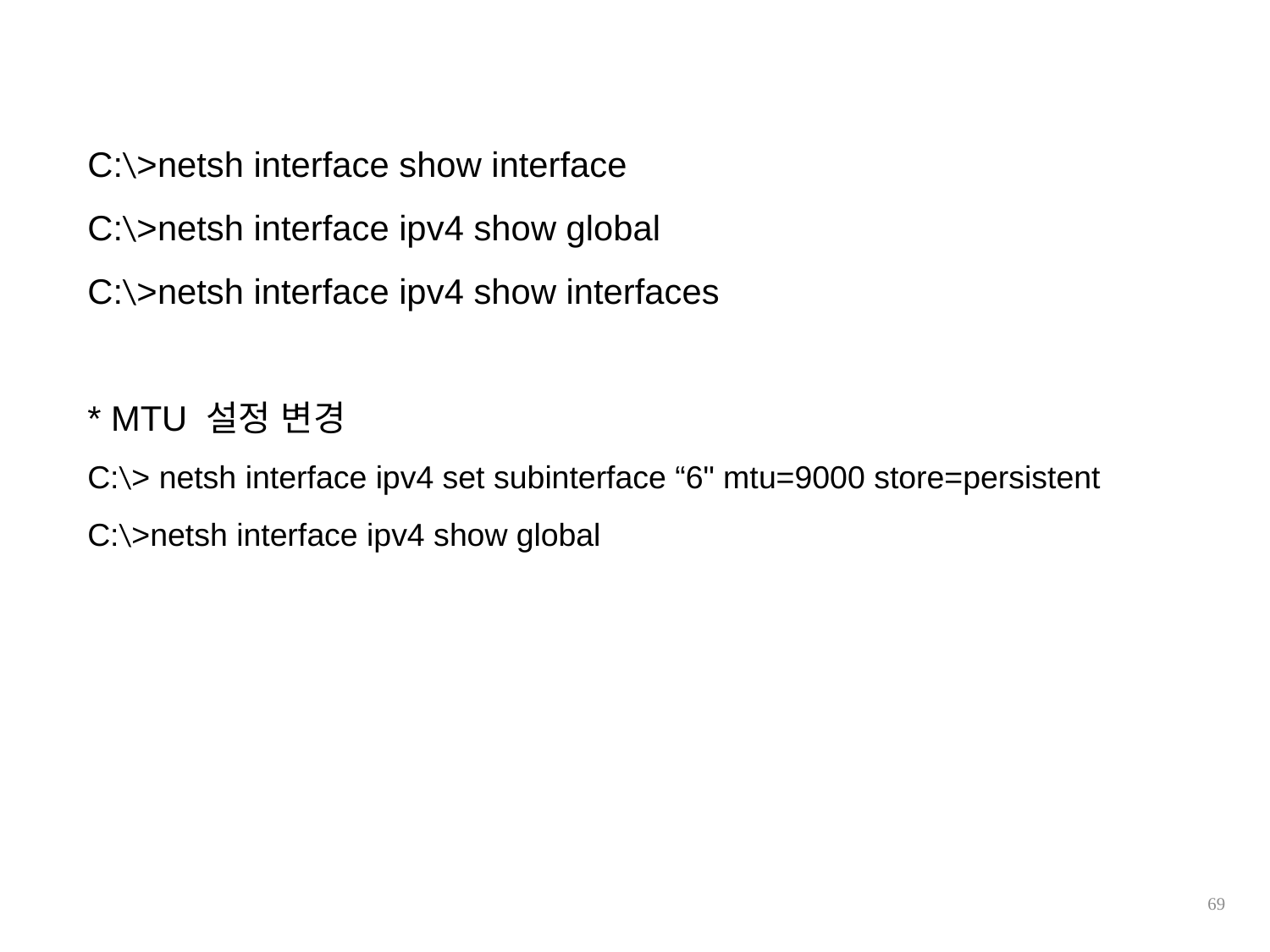

C:\>netsh interface show interface
C:\>netsh interface ipv4 show global
C:\>netsh interface ipv4 show interfaces

* MTU 설정 변경
C:\> netsh interface ipv4 set subinterface “6" mtu=9000 store=persistent
C:\>netsh interface ipv4 show global

69